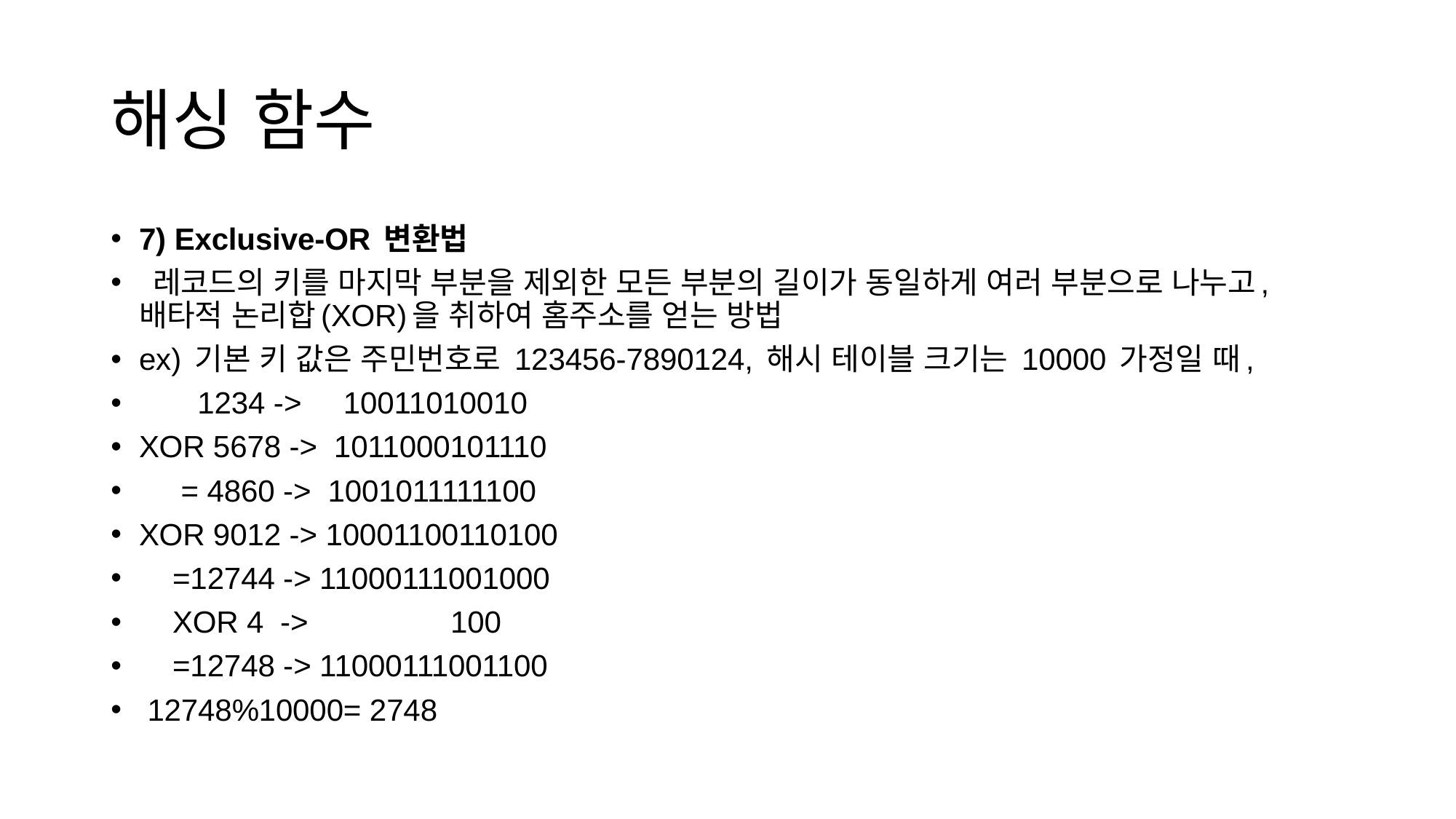

# 해싱 함수
7) Exclusive-OR 변환법
 레코드의 키를 마지막 부분을 제외한 모든 부분의 길이가 동일하게 여러 부분으로 나누고, 배타적 논리합(XOR)을 취하여 홈주소를 얻는 방법
ex) 기본 키 값은 주민번호로 123456-7890124, 해시 테이블 크기는 10000 가정일 때,
       1234 ->     10011010010
XOR 5678 ->  1011000101110
     = 4860 ->  1001011111100
XOR 9012 -> 10001100110100
    =12744 -> 11000111001000
    XOR 4  ->                 100
    =12748 -> 11000111001100
 12748%10000= 2748